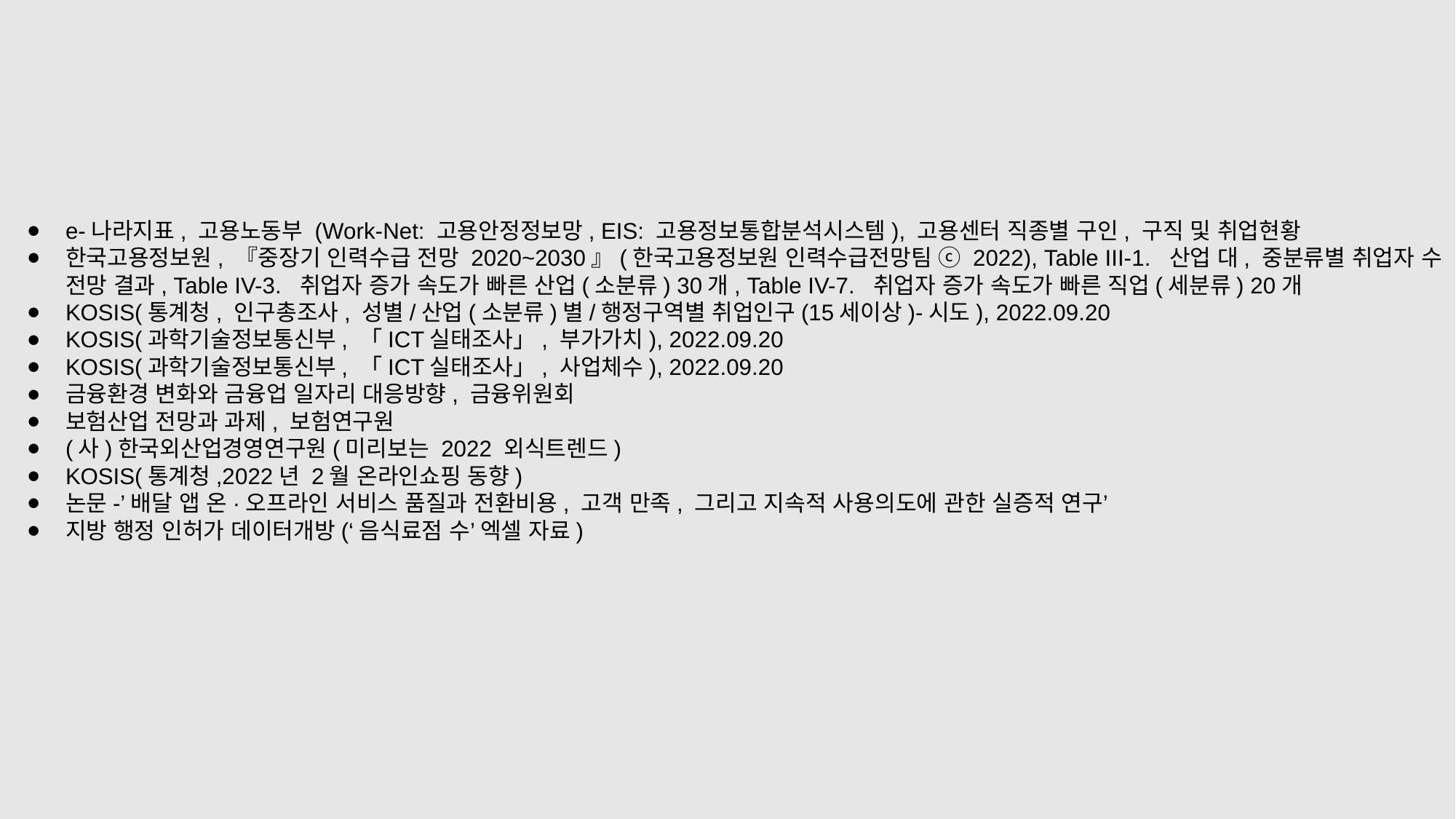

e-나라지표, 고용노동부 (Work-Net: 고용안정정보망, EIS: 고용정보통합분석시스템), 고용센터 직종별 구인, 구직 및 취업현황
한국고용정보원, 『중장기 인력수급 전망 2020~2030』(한국고용정보원 인력수급전망팀 ⓒ 2022), Table III-1.  산업 대, 중분류별 취업자 수 전망 결과, Table IV-3.  취업자 증가 속도가 빠른 산업(소분류) 30개, Table IV-7.  취업자 증가 속도가 빠른 직업(세분류) 20개
KOSIS(통계청, 인구총조사, 성별/산업(소분류)별/행정구역별 취업인구(15세이상)-시도), 2022.09.20
KOSIS(과학기술정보통신부, 「ICT실태조사」, 부가가치), 2022.09.20
KOSIS(과학기술정보통신부, 「ICT실태조사」, 사업체수), 2022.09.20
금융환경 변화와 금융업 일자리 대응방향, 금융위원회
보험산업 전망과 과제, 보험연구원
(사)한국외산업경영연구원(미리보는 2022 외식트렌드)
KOSIS(통계청,2022년 2월 온라인쇼핑 동향)
논문-’배달 앱 온·오프라인 서비스 품질과 전환비용, 고객 만족, 그리고 지속적 사용의도에 관한 실증적 연구’
지방 행정 인허가 데이터개방(‘음식료점 수’ 엑셀 자료)